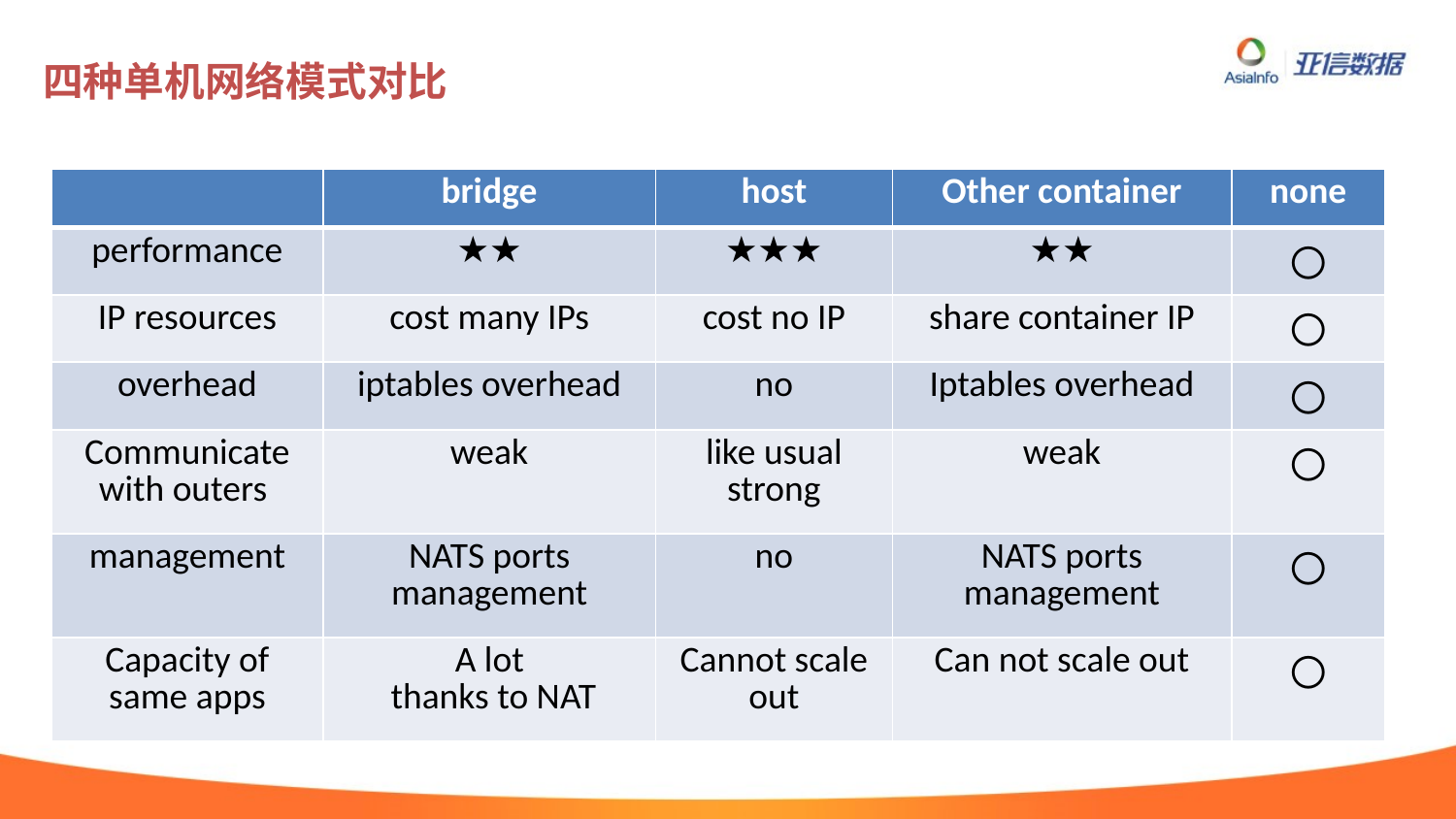

# 四种单机网络模式对比
|  | bridge | host | Other container | none |
| --- | --- | --- | --- | --- |
| performance | ★★ | ★★★ | ★★ | 〇 |
| IP resources | cost many IPs | cost no IP | share container IP | 〇 |
| overhead | iptables overhead | no | Iptables overhead | 〇 |
| Communicate with outers | weak | like usual strong | weak | 〇 |
| management | NATS ports management | no | NATS ports management | 〇 |
| Capacity of same apps | A lot thanks to NAT | Cannot scale out | Can not scale out | 〇 |